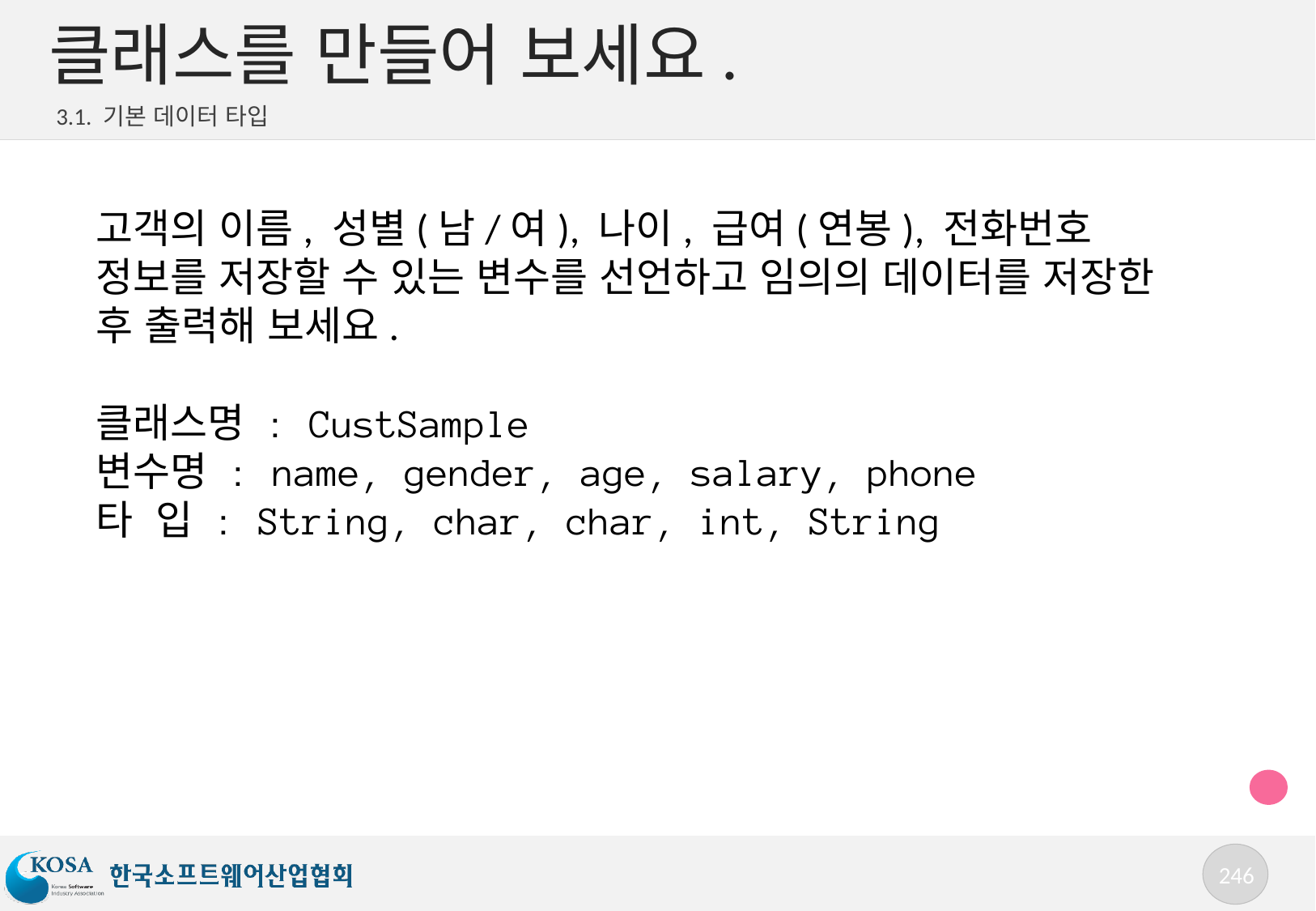

# 클래스를 만들어 보세요.
3.1. 기본 데이터 타입
고객의 이름, 성별(남/여), 나이, 급여(연봉), 전화번호 정보를 저장할 수 있는 변수를 선언하고 임의의 데이터를 저장한 후 출력해 보세요.

클래스명 : CustSample
변수명 : name, gender, age, salary, phone
타  입 : String, char, char, int, String